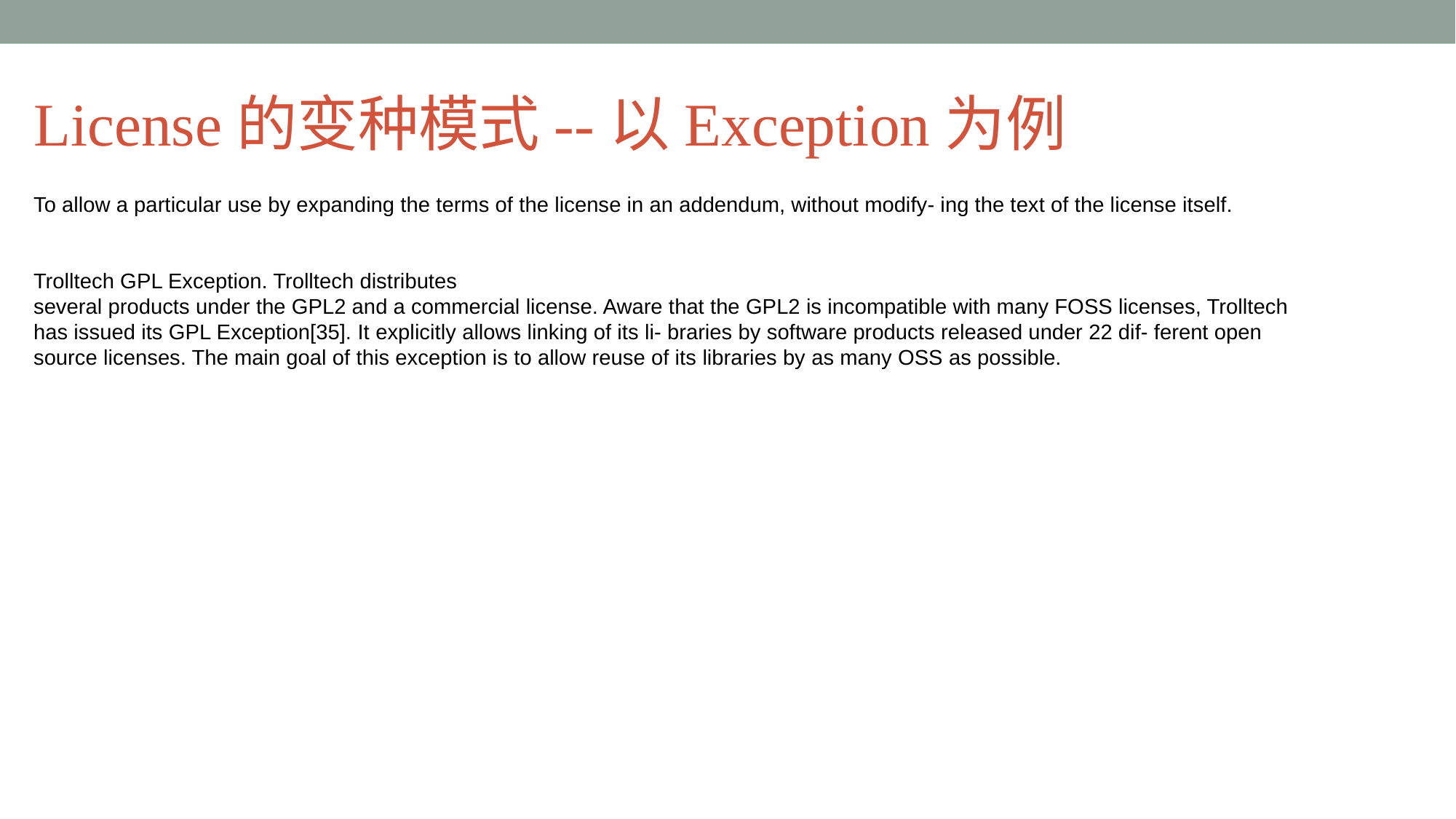

# License的变种模式--以Exception为例
To allow a particular use by expanding the terms of the license in an addendum, without modify- ing the text of the license itself.

Trolltech GPL Exception. Trolltech distributes
several products under the GPL2 and a commercial license. Aware that the GPL2 is incompatible with many FOSS licenses, Trolltech has issued its GPL Exception[35]. It explicitly allows linking of its li- braries by software products released under 22 dif- ferent open source licenses. The main goal of this exception is to allow reuse of its libraries by as many OSS as possible.